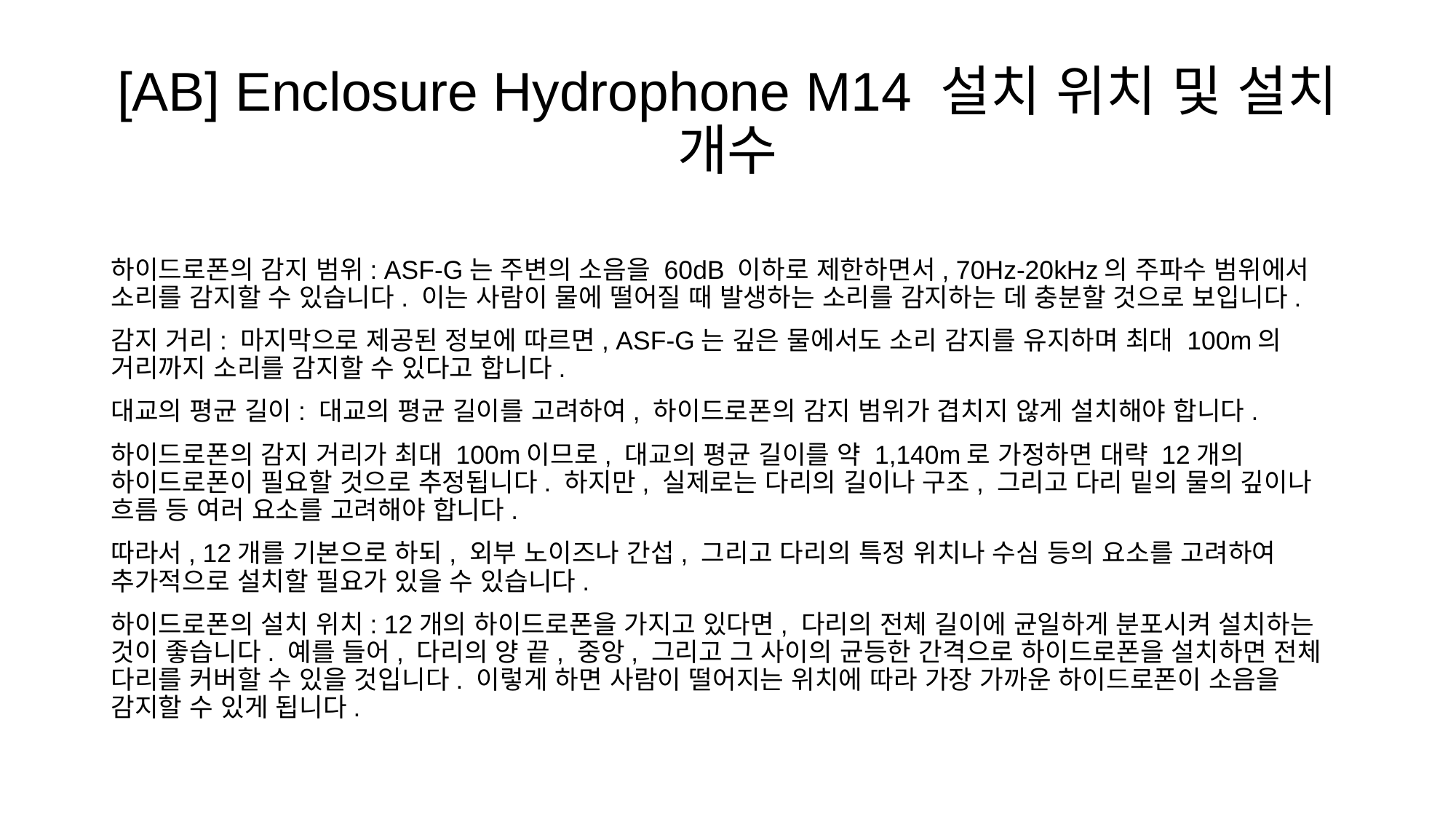

# [AB] Enclosure Hydrophone M14 설치 위치 및 설치 개수
하이드로폰의 감지 범위: ASF-G는 주변의 소음을 60dB 이하로 제한하면서, 70Hz-20kHz의 주파수 범위에서 소리를 감지할 수 있습니다. 이는 사람이 물에 떨어질 때 발생하는 소리를 감지하는 데 충분할 것으로 보입니다.
감지 거리: 마지막으로 제공된 정보에 따르면, ASF-G는 깊은 물에서도 소리 감지를 유지하며 최대 100m의 거리까지 소리를 감지할 수 있다고 합니다.
대교의 평균 길이: 대교의 평균 길이를 고려하여, 하이드로폰의 감지 범위가 겹치지 않게 설치해야 합니다.
하이드로폰의 감지 거리가 최대 100m이므로, 대교의 평균 길이를 약 1,140m로 가정하면 대략 12개의 하이드로폰이 필요할 것으로 추정됩니다. 하지만, 실제로는 다리의 길이나 구조, 그리고 다리 밑의 물의 깊이나 흐름 등 여러 요소를 고려해야 합니다.
따라서, 12개를 기본으로 하되, 외부 노이즈나 간섭, 그리고 다리의 특정 위치나 수심 등의 요소를 고려하여 추가적으로 설치할 필요가 있을 수 있습니다.
하이드로폰의 설치 위치: 12개의 하이드로폰을 가지고 있다면, 다리의 전체 길이에 균일하게 분포시켜 설치하는 것이 좋습니다. 예를 들어, 다리의 양 끝, 중앙, 그리고 그 사이의 균등한 간격으로 하이드로폰을 설치하면 전체 다리를 커버할 수 있을 것입니다. 이렇게 하면 사람이 떨어지는 위치에 따라 가장 가까운 하이드로폰이 소음을 감지할 수 있게 됩니다.